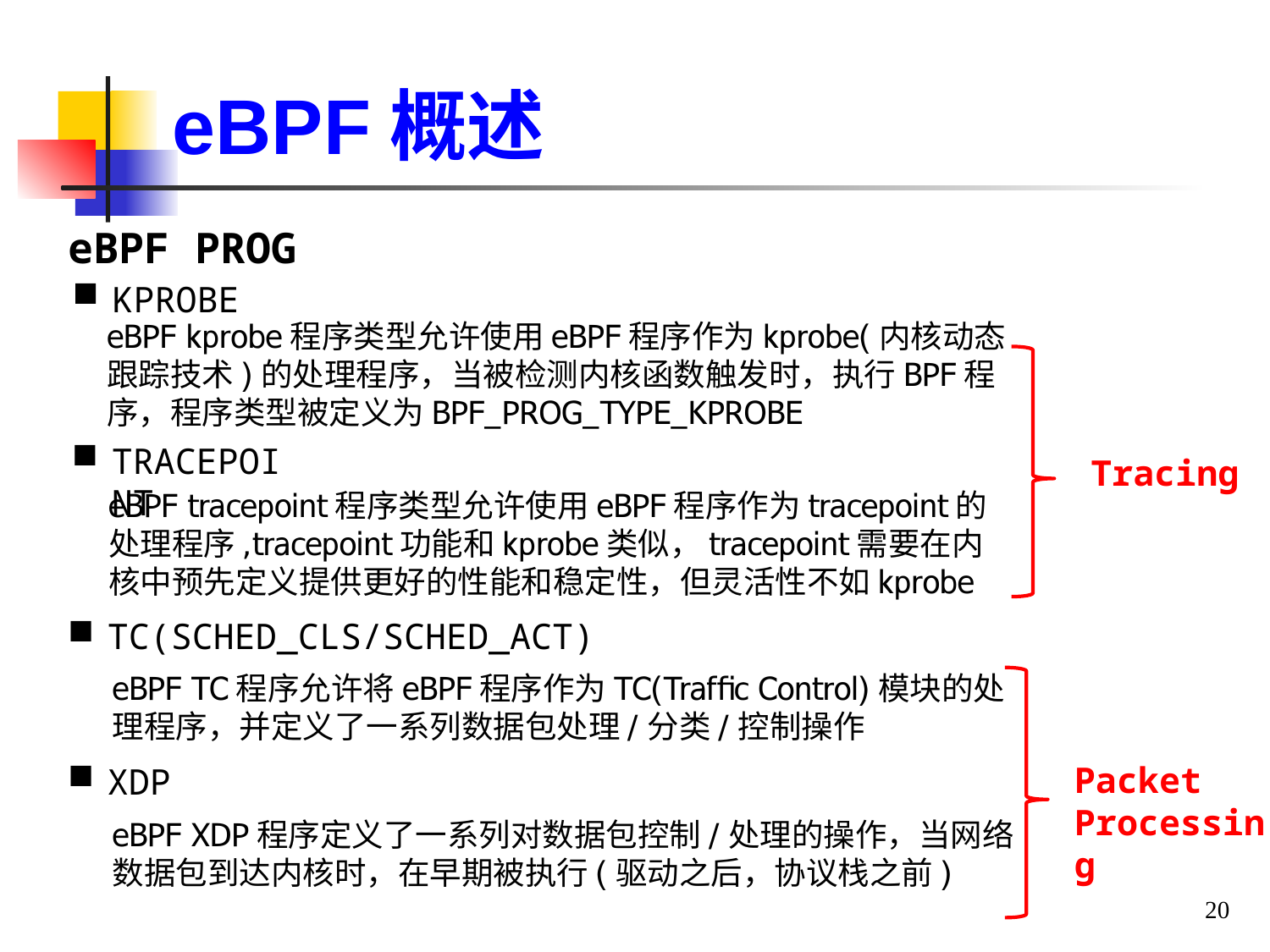

eBPF概述
eBPF PROG
KPROBE
eBPF kprobe程序类型允许使用eBPF程序作为kprobe(内核动态跟踪技术)的处理程序，当被检测内核函数触发时，执行BPF程序，程序类型被定义为BPF_PROG_TYPE_KPROBE

TRACEPOINT
Tracing
eBPF tracepoint程序类型允许使用eBPF程序作为tracepoint的处理程序,tracepoint功能和kprobe类似，tracepoint需要在内核中预先定义提供更好的性能和稳定性，但灵活性不如kprobe
TC(SCHED_CLS/SCHED_ACT)
eBPF TC程序允许将eBPF程序作为TC(Traffic Control)模块的处理程序，并定义了一系列数据包处理/分类/控制操作

Packet
Processing
XDP
eBPF XDP程序定义了一系列对数据包控制/处理的操作，当网络数据包到达内核时，在早期被执行(驱动之后，协议栈之前)
20